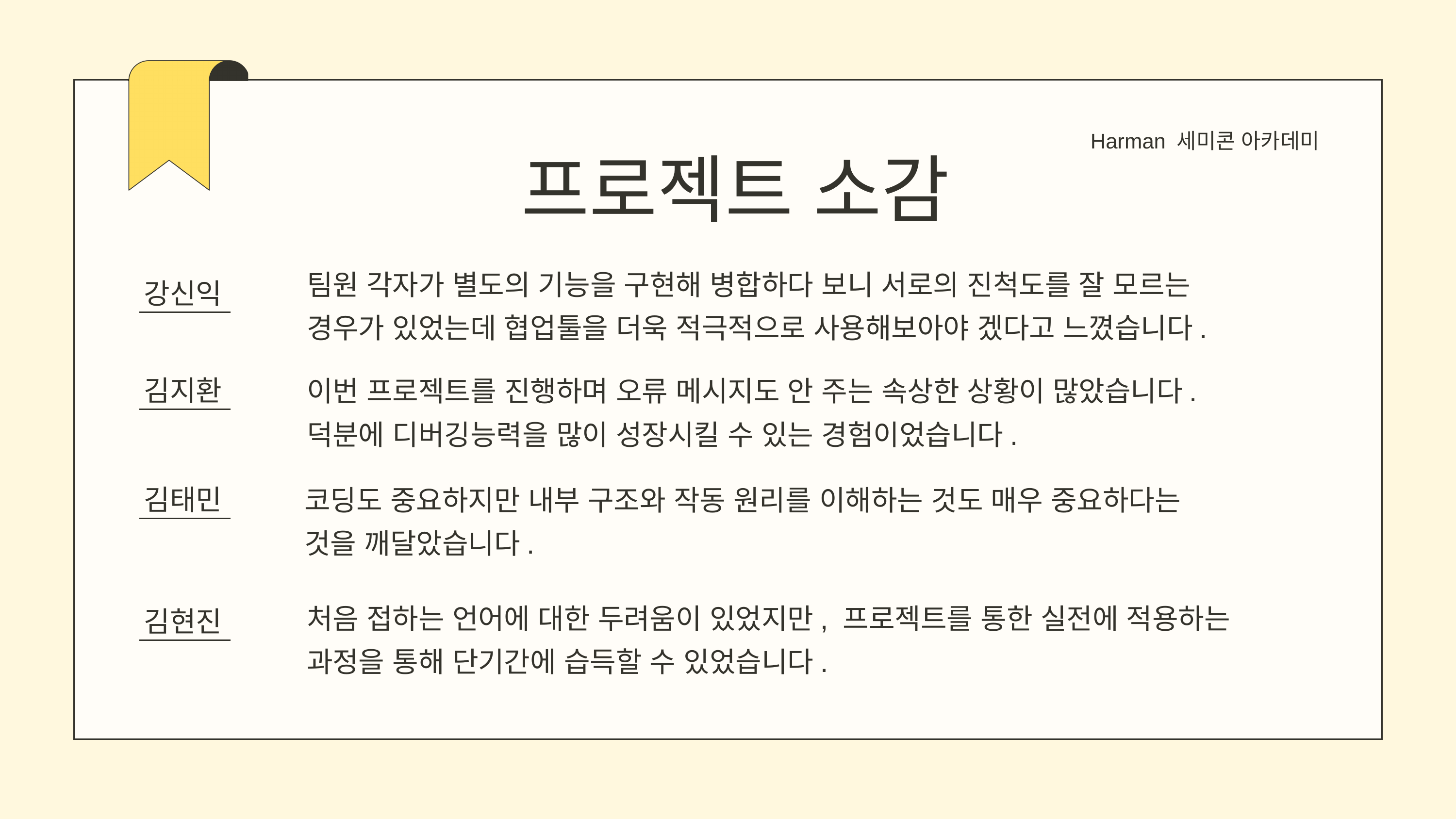

Harman 세미콘 아카데미
프로젝트 소감
팀원 각자가 별도의 기능을 구현해 병합하다 보니 서로의 진척도를 잘 모르는 경우가 있었는데 협업툴을 더욱 적극적으로 사용해보아야 겠다고 느꼈습니다.
강신익

김지환
이번 프로젝트를 진행하며 오류 메시지도 안 주는 속상한 상황이 많았습니다. 덕분에 디버깅능력을 많이 성장시킬 수 있는 경험이었습니다.

김태민
코딩도 중요하지만 내부 구조와 작동 원리를 이해하는 것도 매우 중요하다는 것을 깨달았습니다.

처음 접하는 언어에 대한 두려움이 있었지만, 프로젝트를 통한 실전에 적용하는 과정을 통해 단기간에 습득할 수 있었습니다.
김현진